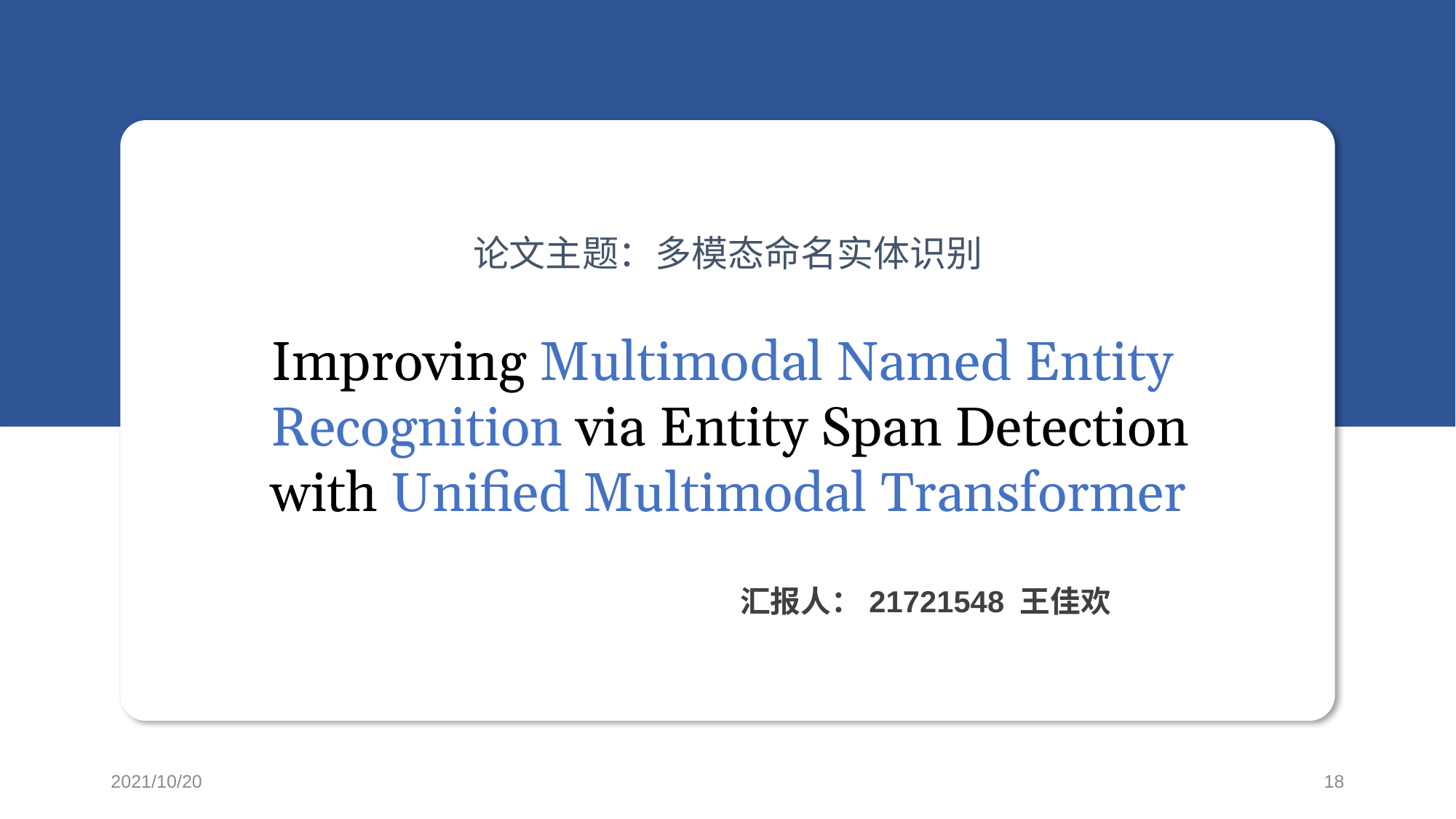

论文主题：多模态命名实体识别
Improving Multimodal Named Entity Recognition via Entity Span Detection with Unified Multimodal Transformer
汇报人：21721548 王佳欢
2021/10/20

18